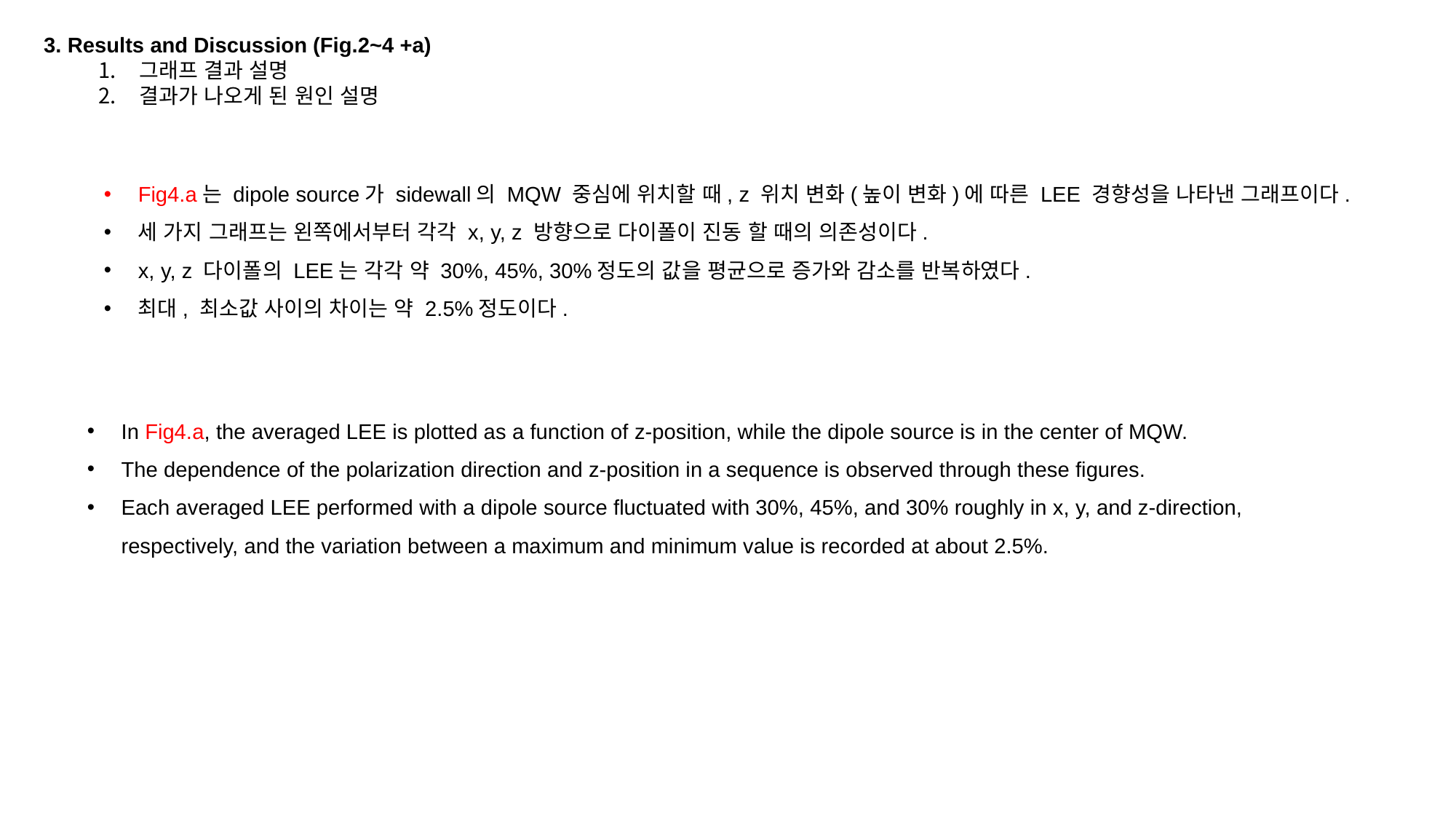

3. Results and Discussion (Fig.2~4 +a)
그래프 결과 설명
결과가 나오게 된 원인 설명
Fig4.a는 dipole source가 sidewall의 MQW 중심에 위치할 때, z 위치 변화(높이 변화)에 따른 LEE 경향성을 나타낸 그래프이다.
세 가지 그래프는 왼쪽에서부터 각각 x, y, z 방향으로 다이폴이 진동 할 때의 의존성이다.
x, y, z 다이폴의 LEE는 각각 약 30%, 45%, 30%정도의 값을 평균으로 증가와 감소를 반복하였다.
최대, 최소값 사이의 차이는 약 2.5%정도이다.
In Fig4.a, the averaged LEE is plotted as a function of z-position, while the dipole source is in the center of MQW.
The dependence of the polarization direction and z-position in a sequence is observed through these figures.
Each averaged LEE performed with a dipole source fluctuated with 30%, 45%, and 30% roughly in x, y, and z-direction, respectively, and the variation between a maximum and minimum value is recorded at about 2.5%.